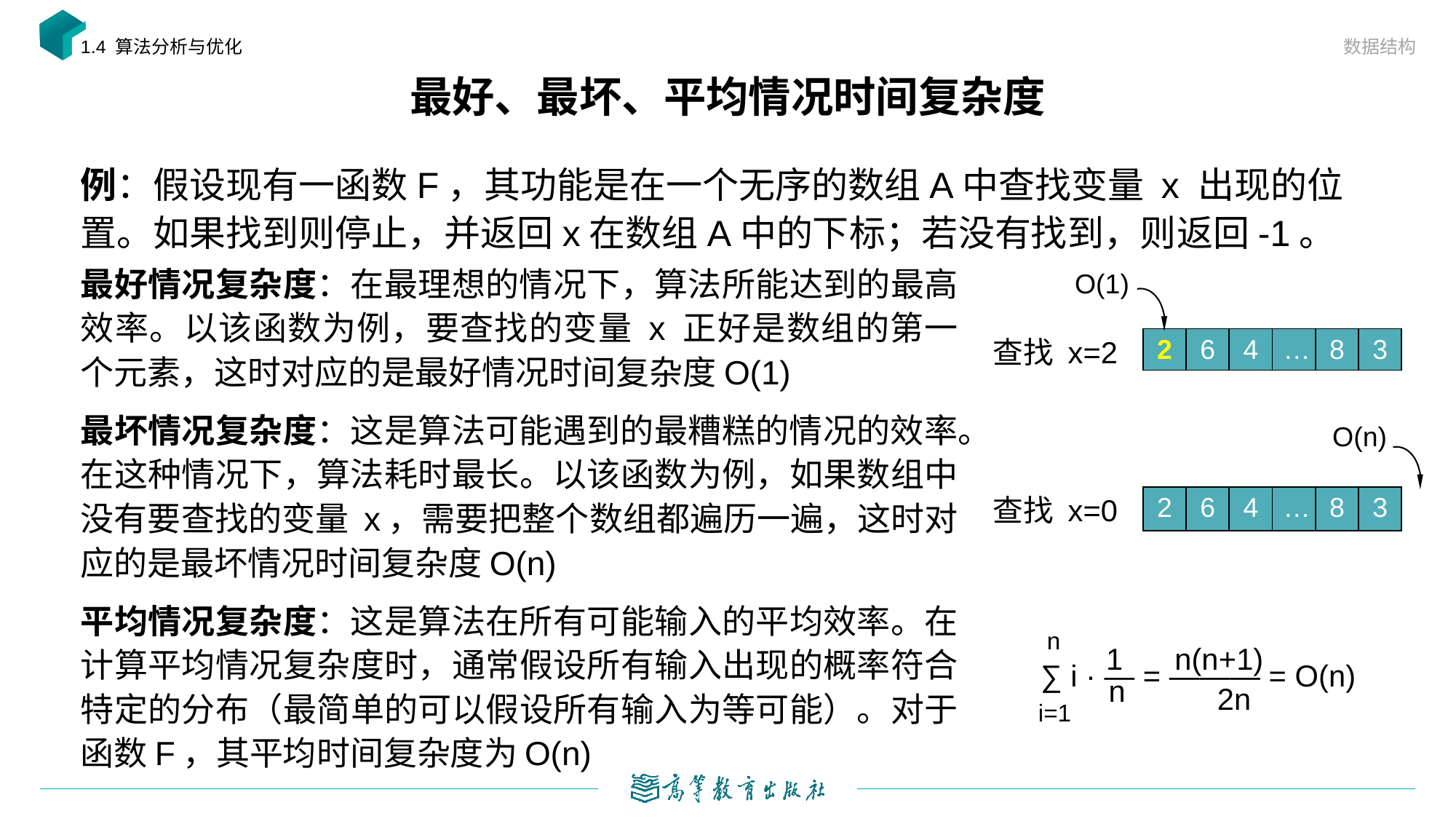

数据结构
1.4 算法分析与优化
# 最好、最坏、平均情况时间复杂度
例：假设现有一函数F，其功能是在一个无序的数组A中查找变量 x 出现的位置。如果找到则停止，并返回x在数组A中的下标；若没有找到，则返回-1。
最好情况复杂度：在最理想的情况下，算法所能达到的最高效率。以该函数为例，要查找的变量 x 正好是数组的第一个元素，这时对应的是最好情况时间复杂度O(1)
最坏情况复杂度：这是算法可能遇到的最糟糕的情况的效率。在这种情况下，算法耗时最长。以该函数为例，如果数组中没有要查找的变量 x，需要把整个数组都遍历一遍，这时对应的是最坏情况时间复杂度O(n)
平均情况复杂度：这是算法在所有可能输入的平均效率。在计算平均情况复杂度时，通常假设所有输入出现的概率符合特定的分布（最简单的可以假设所有输入为等可能）。对于函数F，其平均时间复杂度为O(n)
O(1)

查找 x=2
| 2 | 6 | 4 | … | 8 | 3 |
| --- | --- | --- | --- | --- | --- |
O(n)

查找 x=0
| 2 | 6 | 4 | … | 8 | 3 |
| --- | --- | --- | --- | --- | --- |
n
1
n(n+1)
∑ i · — = ——— = O(n)
n
2n
i=1